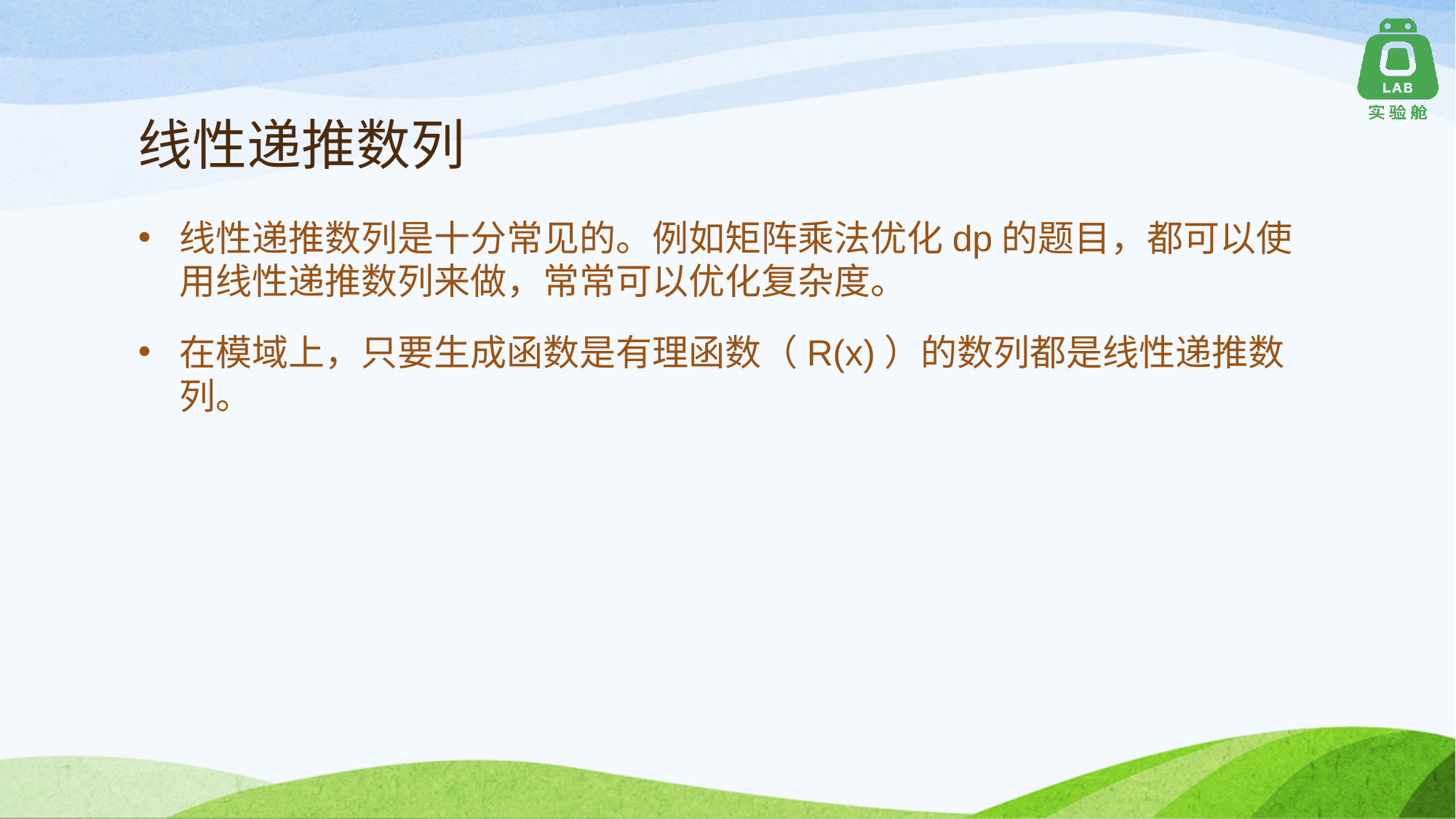

# 线性递推数列
线性递推数列是十分常见的。例如矩阵乘法优化dp的题目，都可以使用线性递推数列来做，常常可以优化复杂度。
在模域上，只要生成函数是有理函数（R(x)）的数列都是线性递推数列。